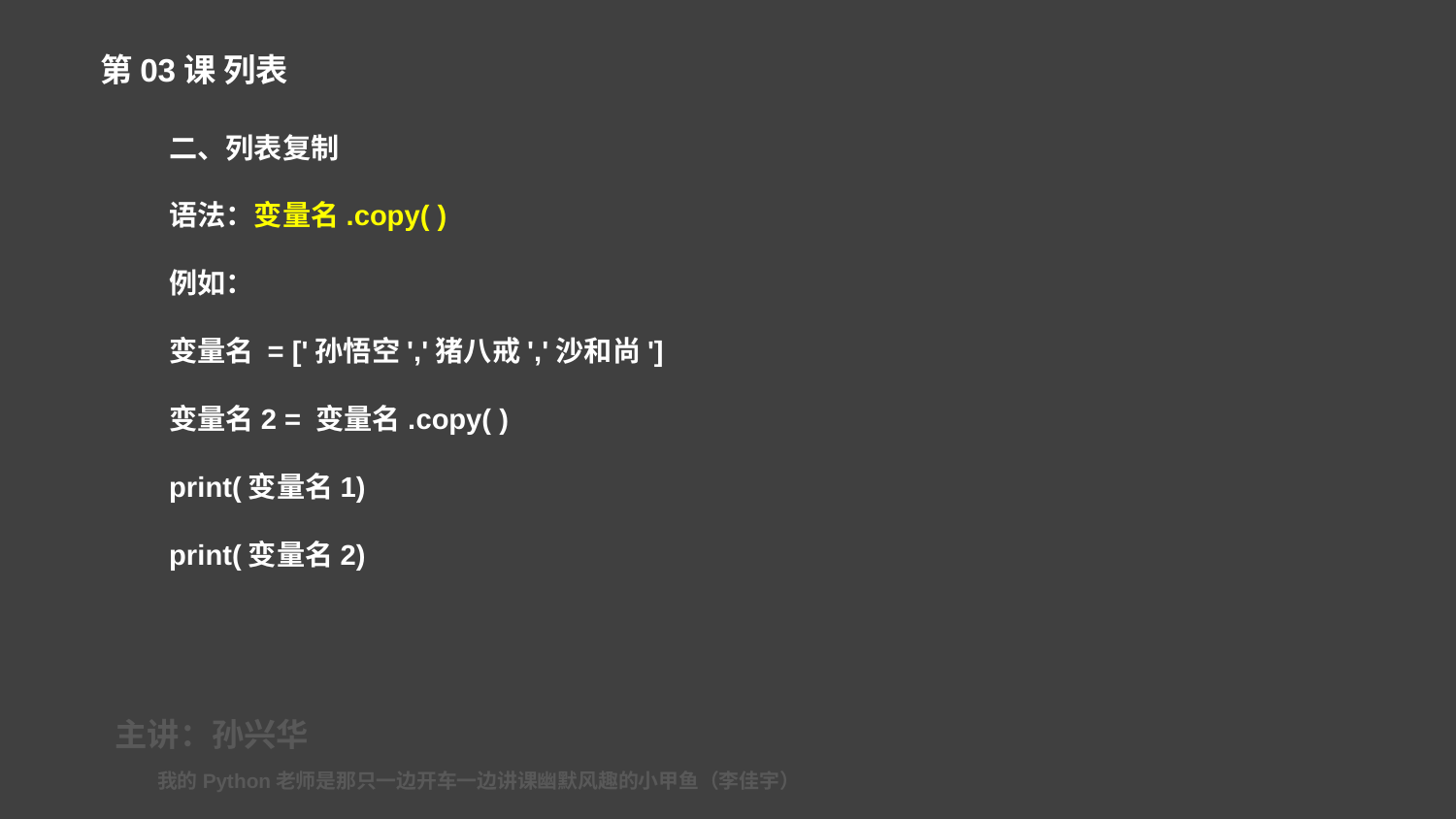

第03课 列表
二、列表复制

语法：变量名.copy( )

例如：

变量名 = ['孙悟空','猪八戒','沙和尚']

变量名2 = 变量名.copy( )

print(变量名1)

print(变量名2)